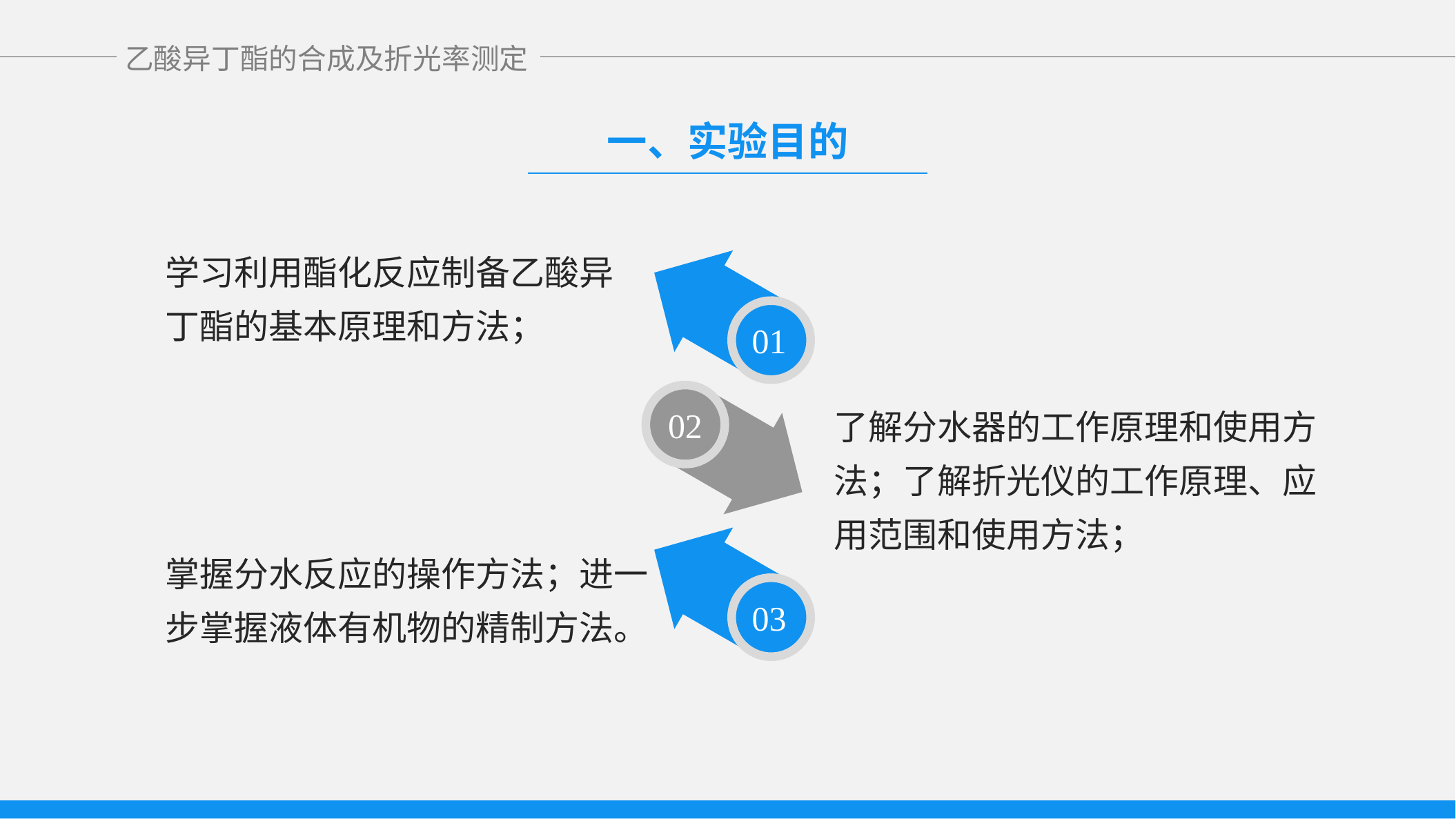

一、实验目的
学习利用酯化反应制备乙酸异丁酯的基本原理和方法；

01

02
了解分水器的工作原理和使用方法；了解折光仪的工作原理、应用范围和使用方法；

03
掌握分水反应的操作方法；进一步掌握液体有机物的精制方法。